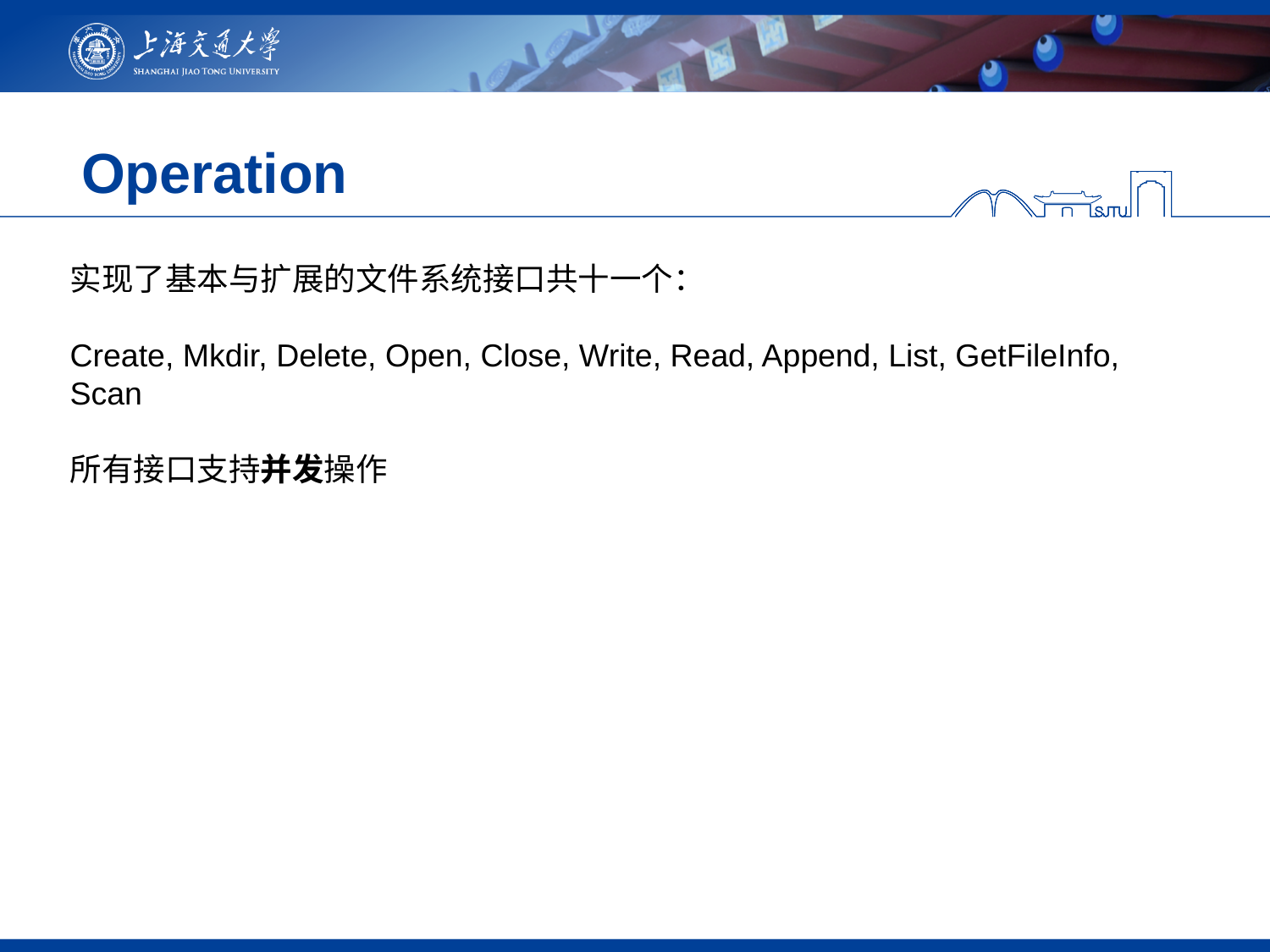

# Operation
实现了基本与扩展的文件系统接口共十一个：

Create, Mkdir, Delete, Open, Close, Write, Read, Append, List, GetFileInfo, Scan

所有接口支持并发操作